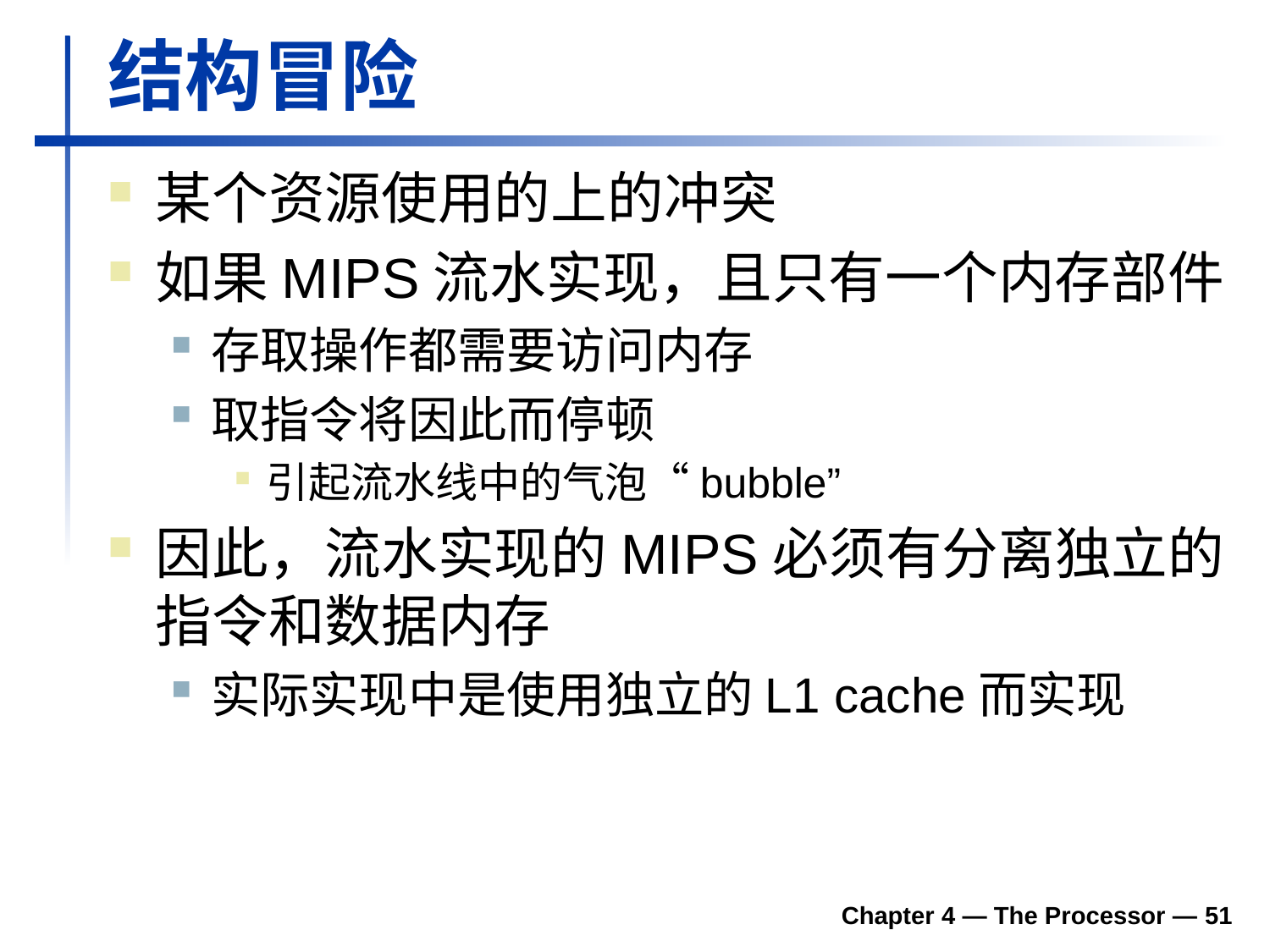

# 结构冒险
某个资源使用的上的冲突
如果MIPS流水实现，且只有一个内存部件
存取操作都需要访问内存
取指令将因此而停顿
引起流水线中的气泡“bubble”
因此，流水实现的MIPS必须有分离独立的指令和数据内存
实际实现中是使用独立的L1 cache而实现
Chapter 4 — The Processor — 51